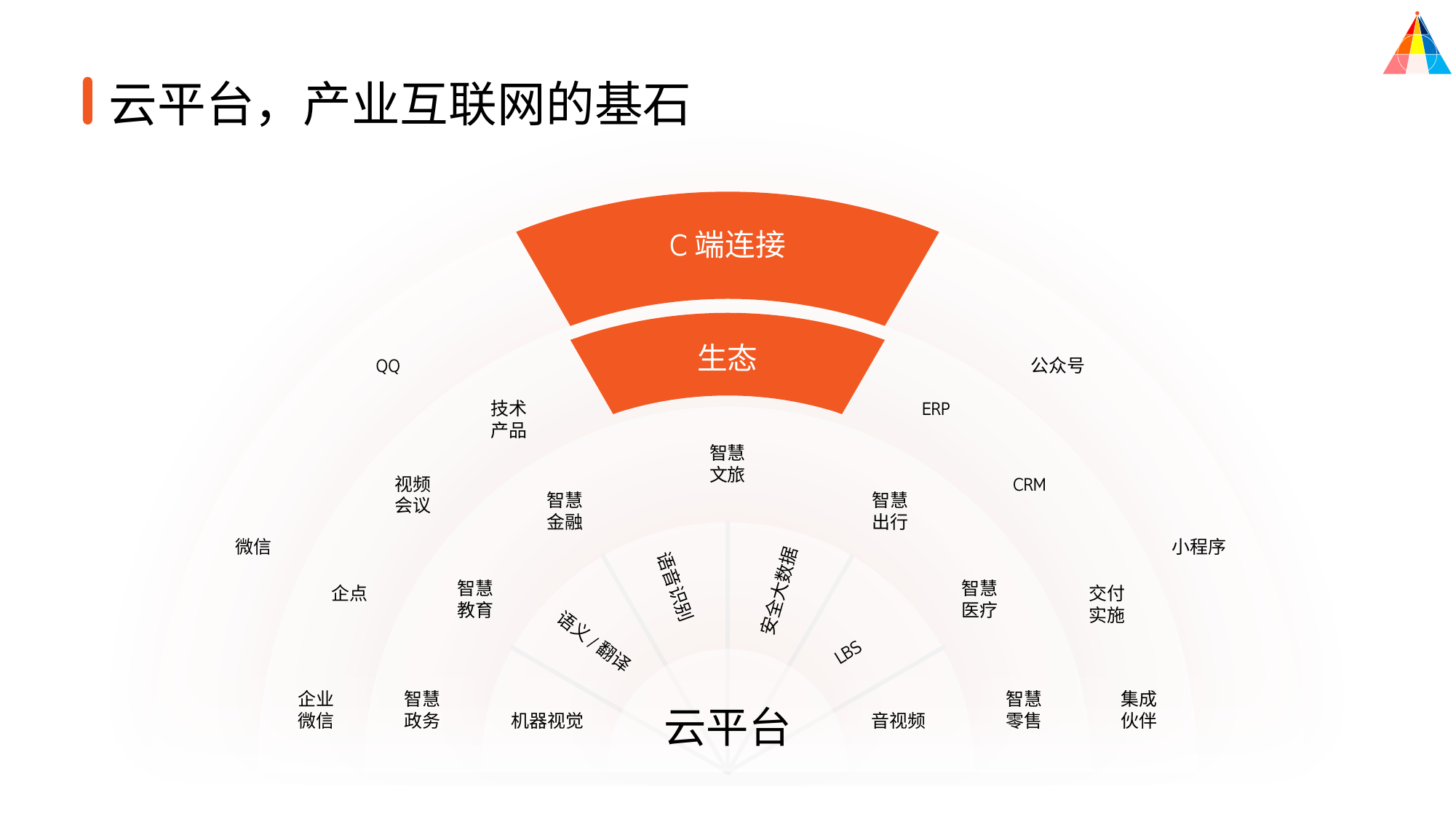

云平台，产业互联网的基石

C端连接

生态
QQ
微信
公众号
技术
产品
视频
会议
企点
企业
微信
ERP

智慧
文旅
CRM
智慧
金融
智慧
出行

小程序
语音识别
智慧
教育
智慧
医疗
安全大数据
交付
实施
语义/翻译
LBS

智慧
政务
智慧
零售
集成
伙伴
云平台
机器视觉
音视频